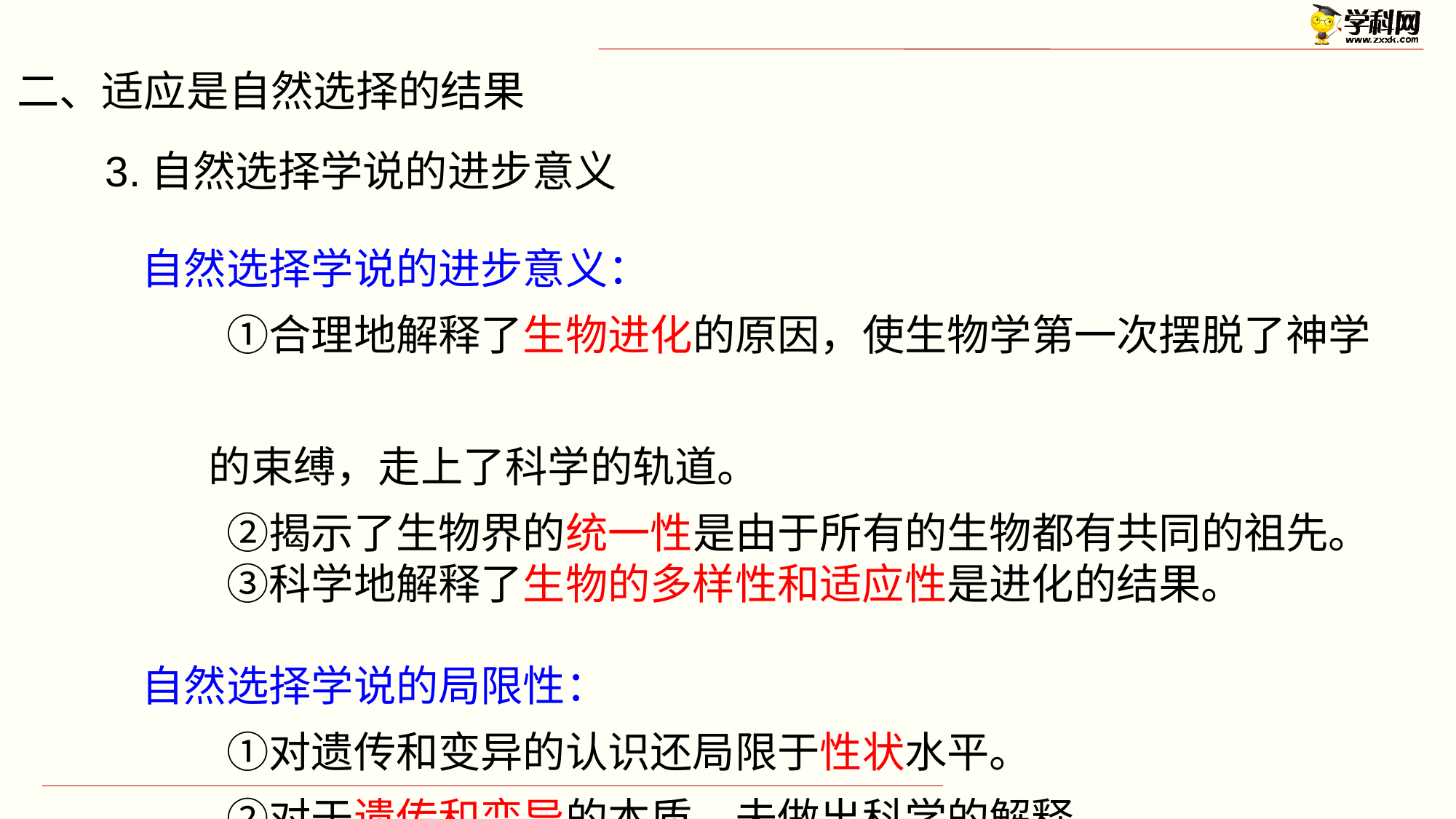

二、适应是自然选择的结果
3.自然选择学说的进步意义
自然选择学说的进步意义：
　　①合理地解释了生物进化的原因，使生物学第一次摆脱了神学
      的束缚，走上了科学的轨道。
　　②揭示了生物界的统一性是由于所有的生物都有共同的祖先。
　　③科学地解释了生物的多样性和适应性是进化的结果。

自然选择学说的局限性：
　　①对遗传和变异的认识还局限于性状水平。
　　②对于遗传和变异的本质，未做出科学的解释。